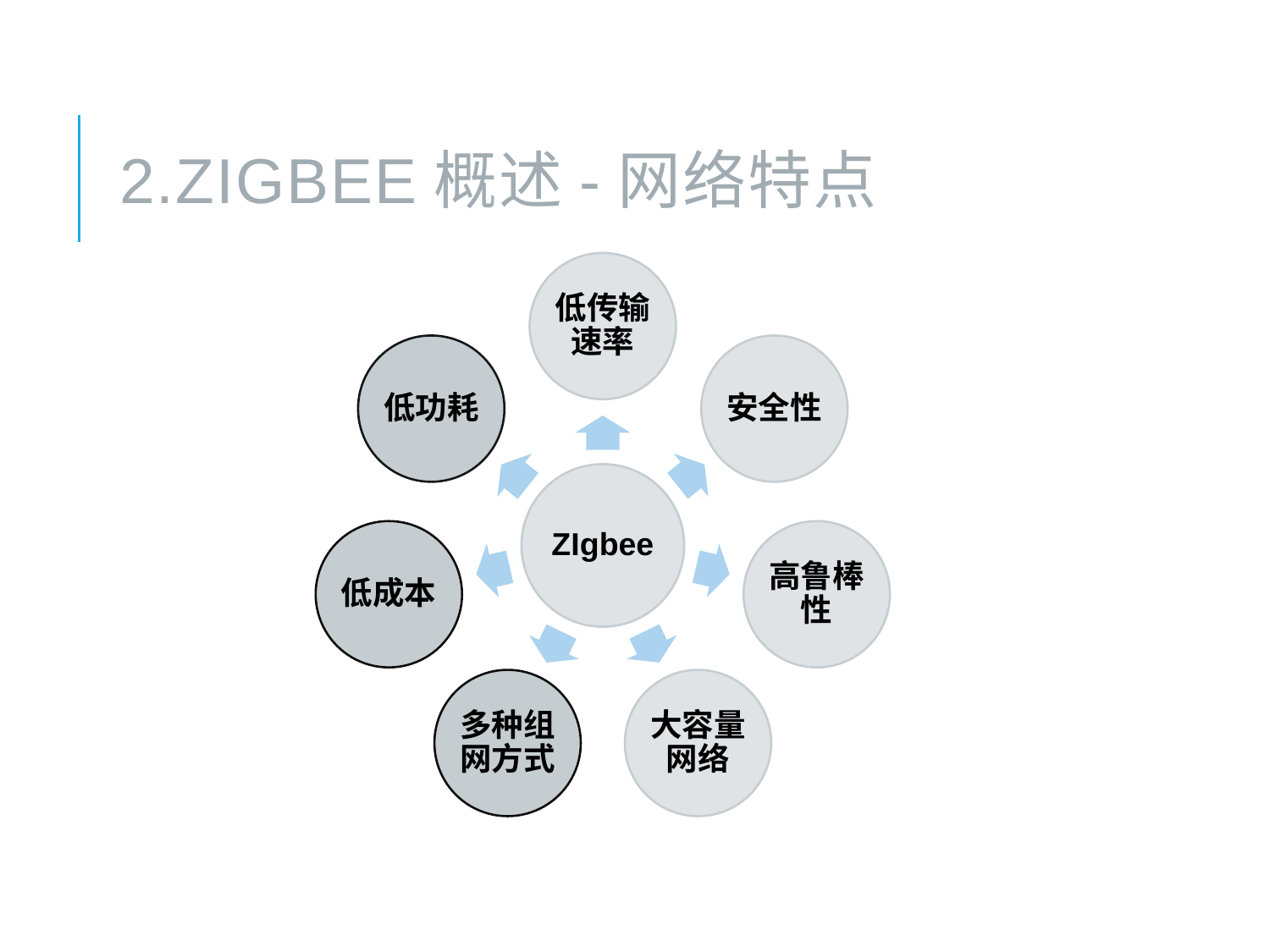

# 2.ZIGBEE概述-网络特点
ZIgbee

低传输速率

安全性

高鲁棒性

大容量网络

多种组网方式

低成本

低功耗